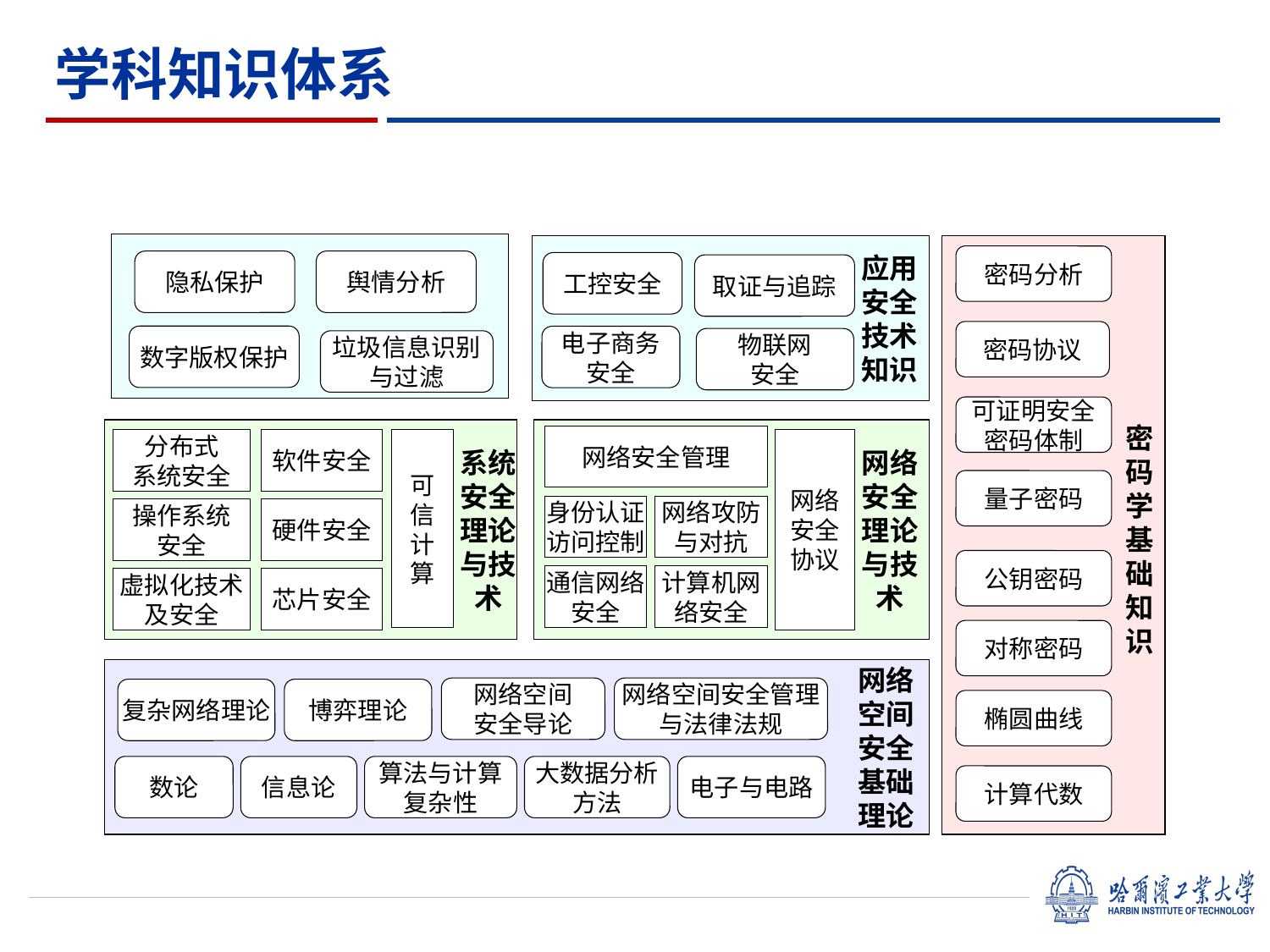

学科知识体系

应用安全技术知识
密码分析
隐私保护
舆情分析
取证与追踪
密码学基础知识
密码协议
数字版权保护
物联网
安全
垃圾信息识别与过滤
可证明安全
密码体制

网络安全管理
可
信
计
算
分布式
系统安全
软件安全
网络
安全
协议
系统安全理论与技术
网络安全理论与技术
量子密码
身份认证访问控制
网络攻防与对抗
操作系统
安全
硬件安全
公钥密码
通信网络安全
计算机网络安全
虚拟化技术
及安全
芯片安全
对称密码

网络空间安全基础理论
网络空间
安全导论
网络空间安全管理与法律法规
复杂网络理论
博弈理论
椭圆曲线
数论
信息论
算法与计算复杂性
大数据分析方法
电子与电路
计算代数
工控安全
电子商务
安全